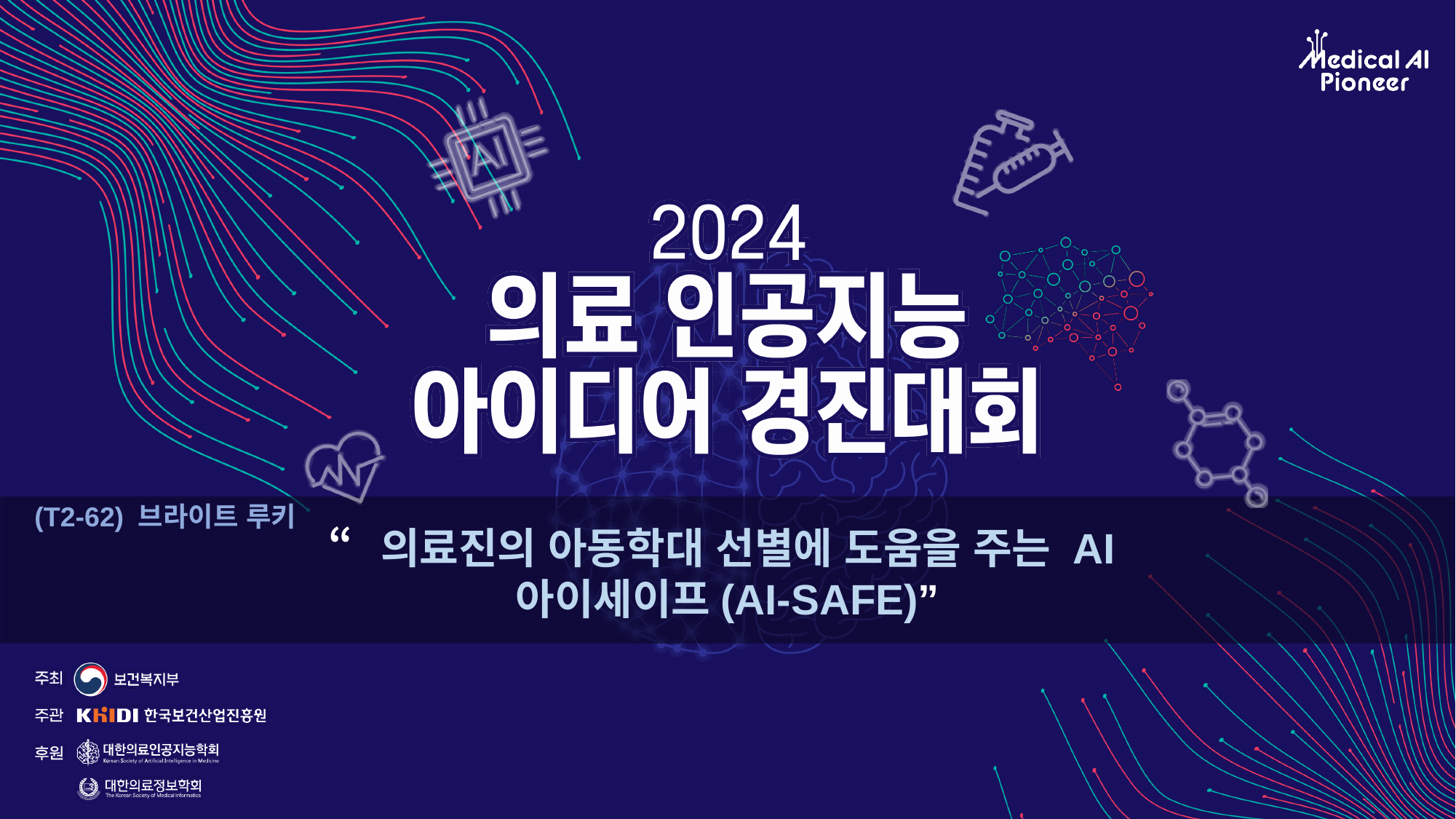

(T2-62) 브라이트 루키
“의료진의 아동학대 선별에 도움을 주는 AI
아이세이프(AI-SAFE)”